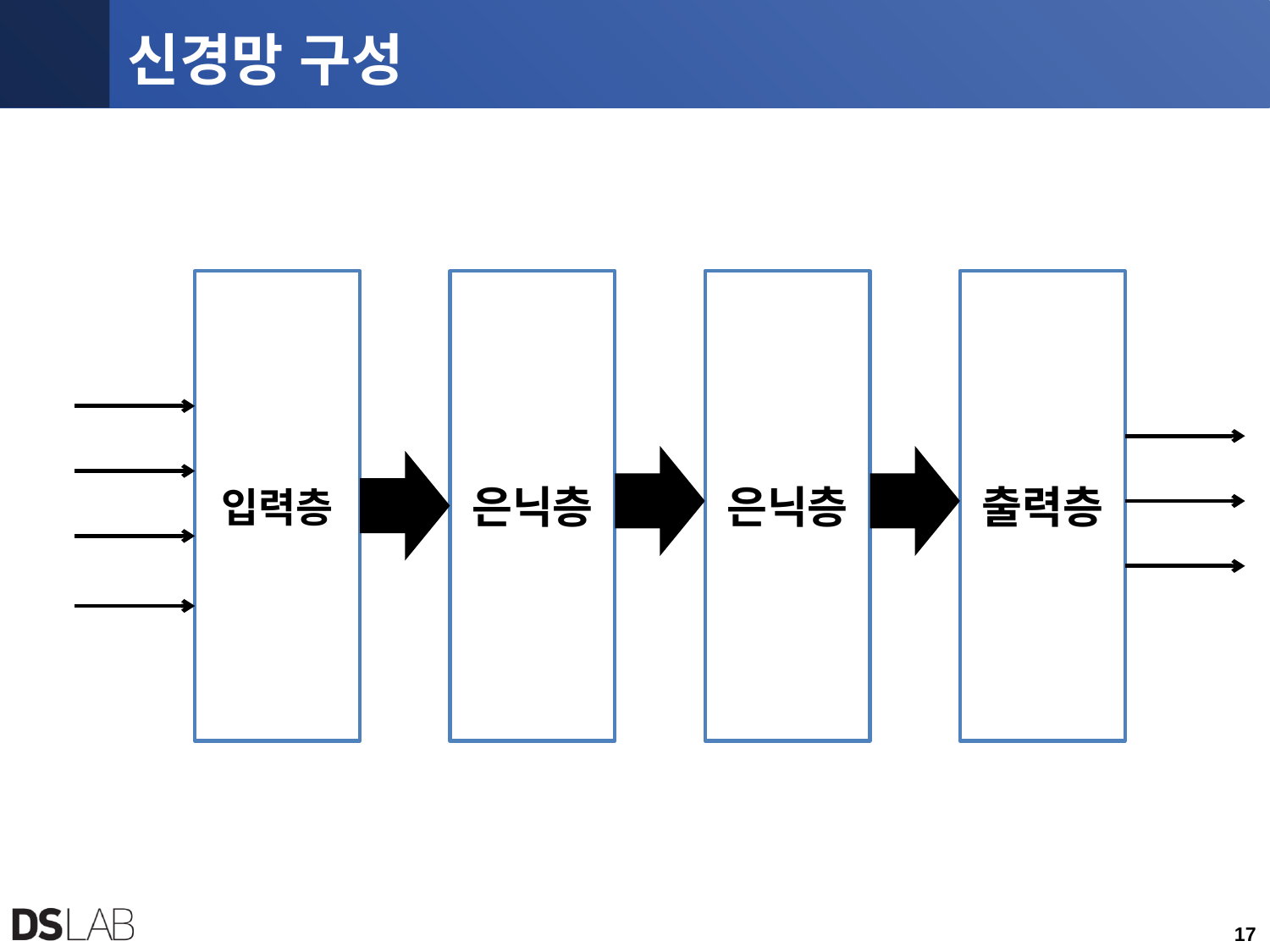

# 신경망 구성

출력층
입력층
은닉층
은닉층

17